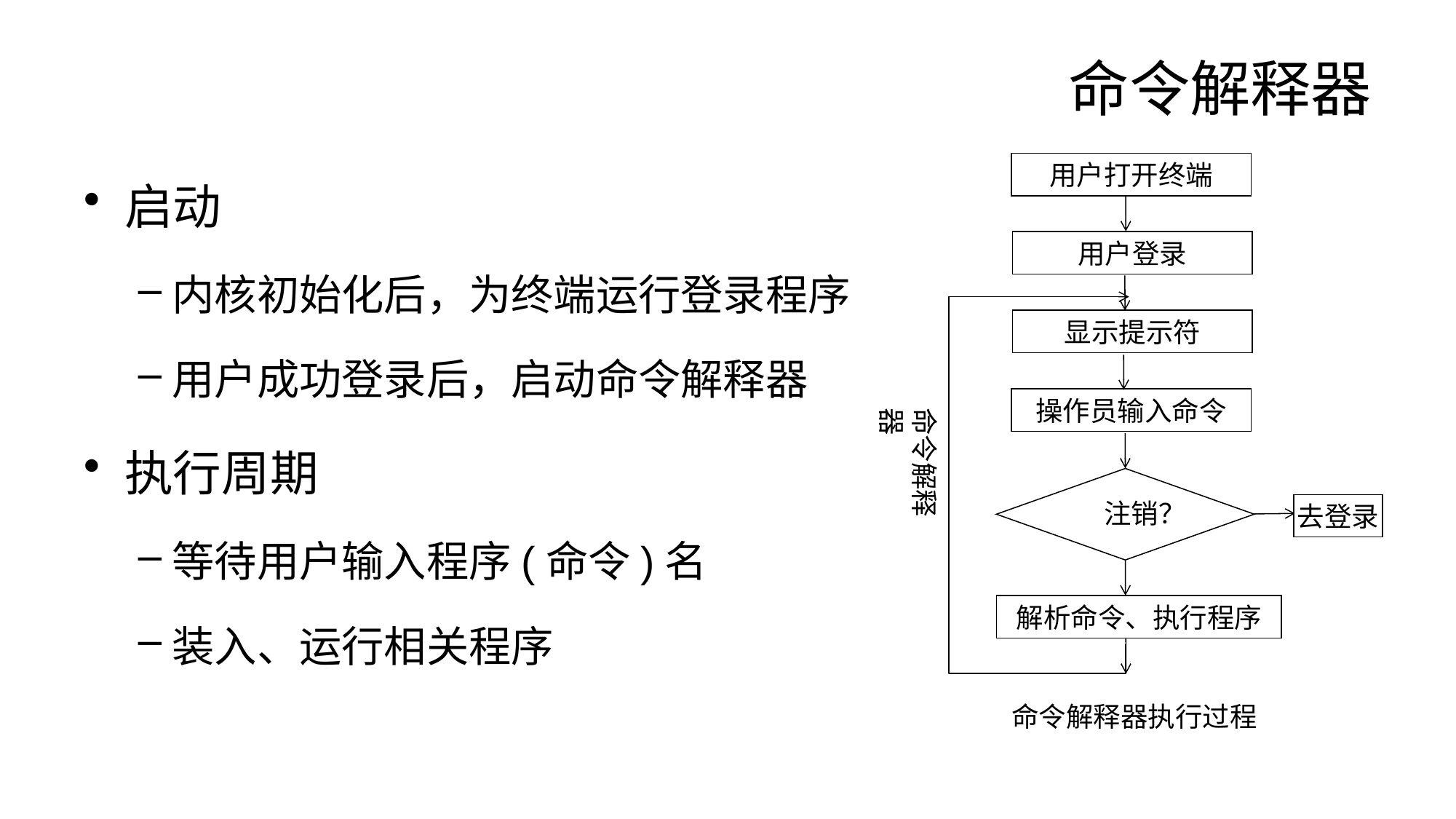

# 命令解释器
启动
内核初始化后，为终端运行登录程序
用户成功登录后，启动命令解释器
执行周期
等待用户输入程序(命令)名
装入、运行相关程序
用户打开终端
用户登录

显示提示符
操作员输入命令
命令解释器

注销？
去登录
解析命令、执行程序
命令解释器执行过程